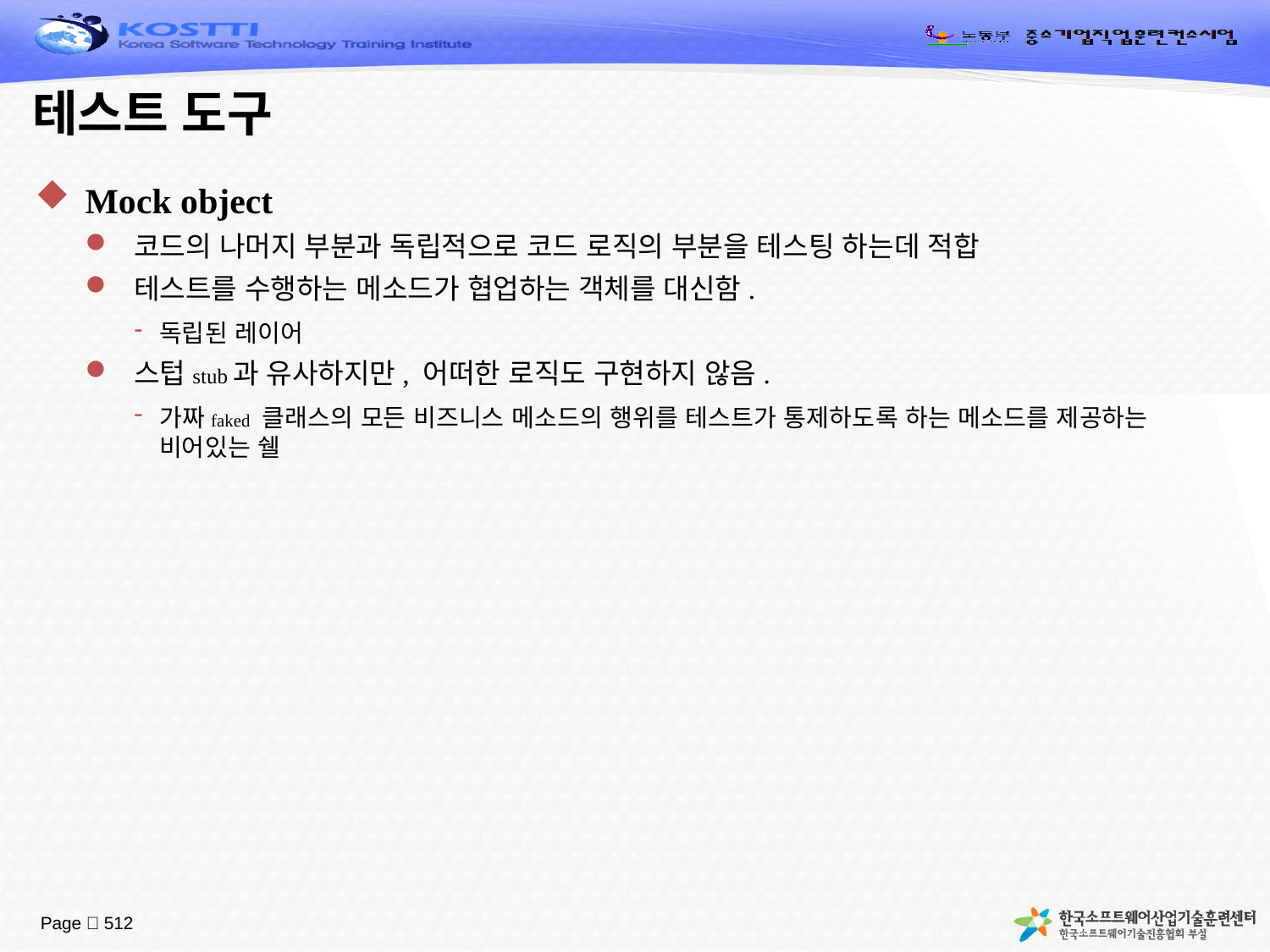

# 테스트 도구
Mock object
코드의 나머지 부분과 독립적으로 코드 로직의 부분을 테스팅 하는데 적합
테스트를 수행하는 메소드가 협업하는 객체를 대신함.
독립된 레이어
스텁stub과 유사하지만, 어떠한 로직도 구현하지 않음.
가짜faked 클래스의 모든 비즈니스 메소드의 행위를 테스트가 통제하도록 하는 메소드를 제공하는 비어있는 쉘